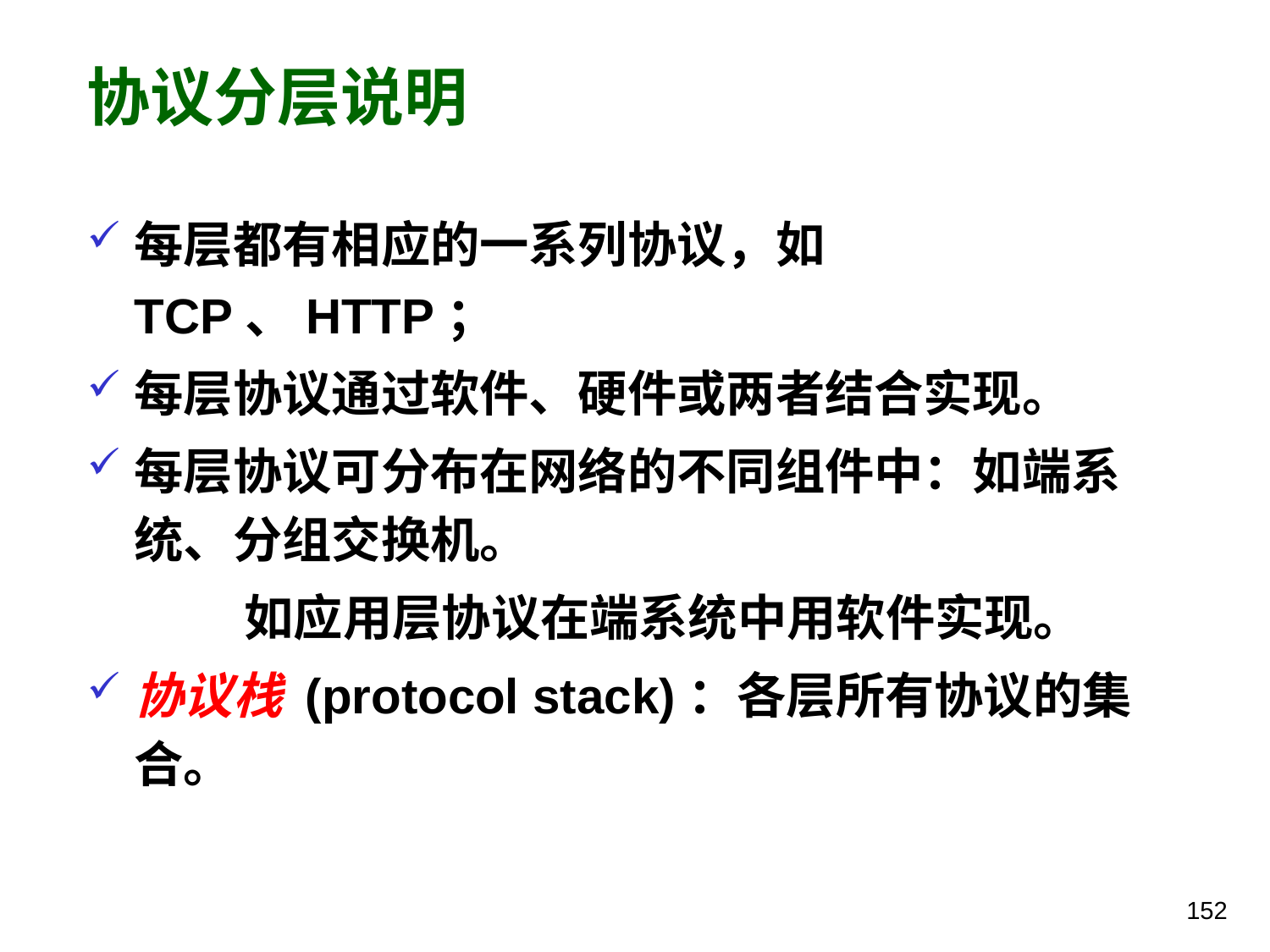

# 协议分层说明
每层都有相应的一系列协议，如TCP、HTTP；
每层协议通过软件、硬件或两者结合实现。
每层协议可分布在网络的不同组件中：如端系统、分组交换机。
             如应用层协议在端系统中用软件实现。
协议栈 (protocol stack)：各层所有协议的集合。
152